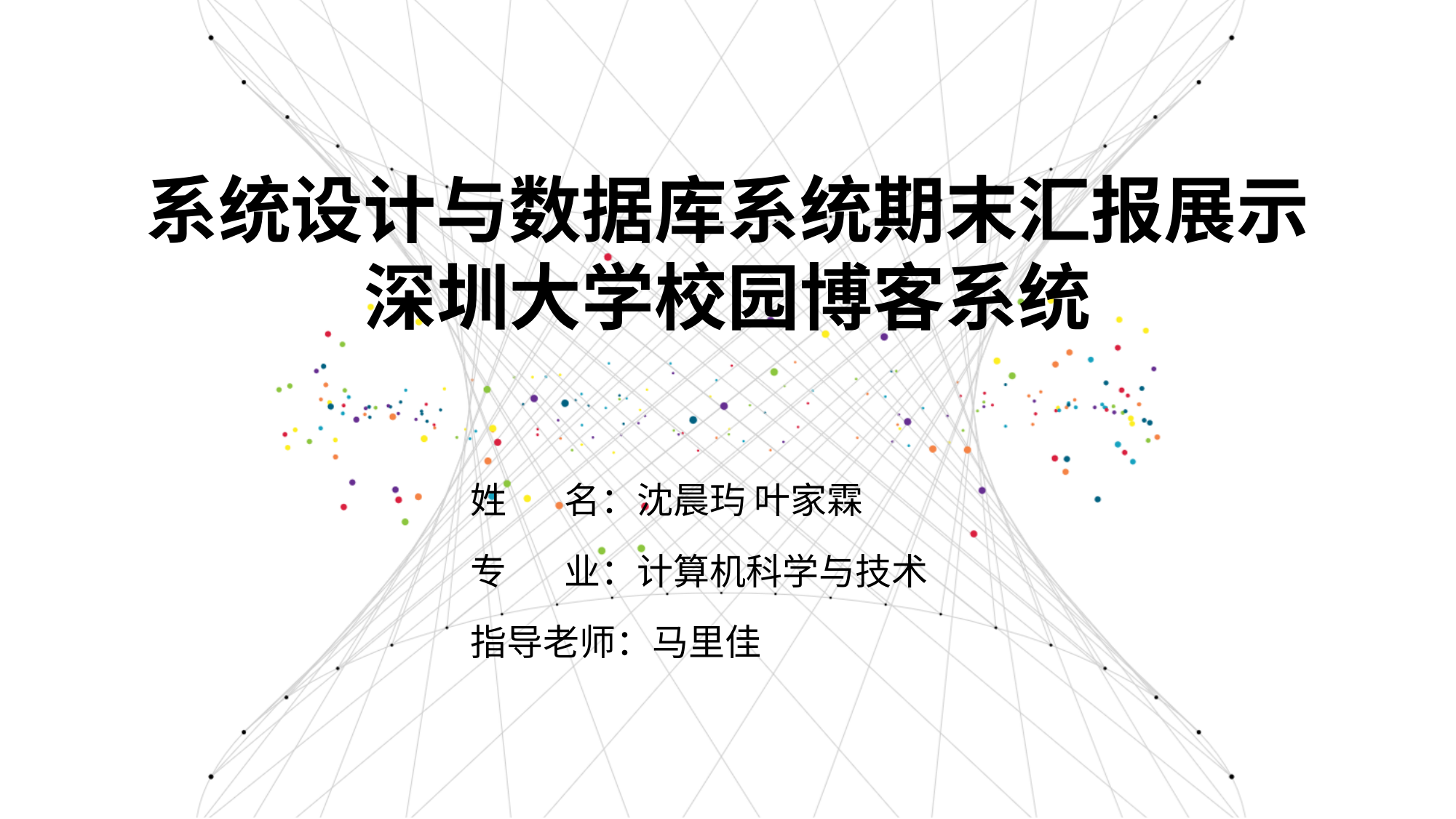

系统设计与数据库系统期末汇报展示
深圳大学校园博客系统
姓       名：沈晨玙 叶家霖
专       业：计算机科学与技术
指导老师：马里佳